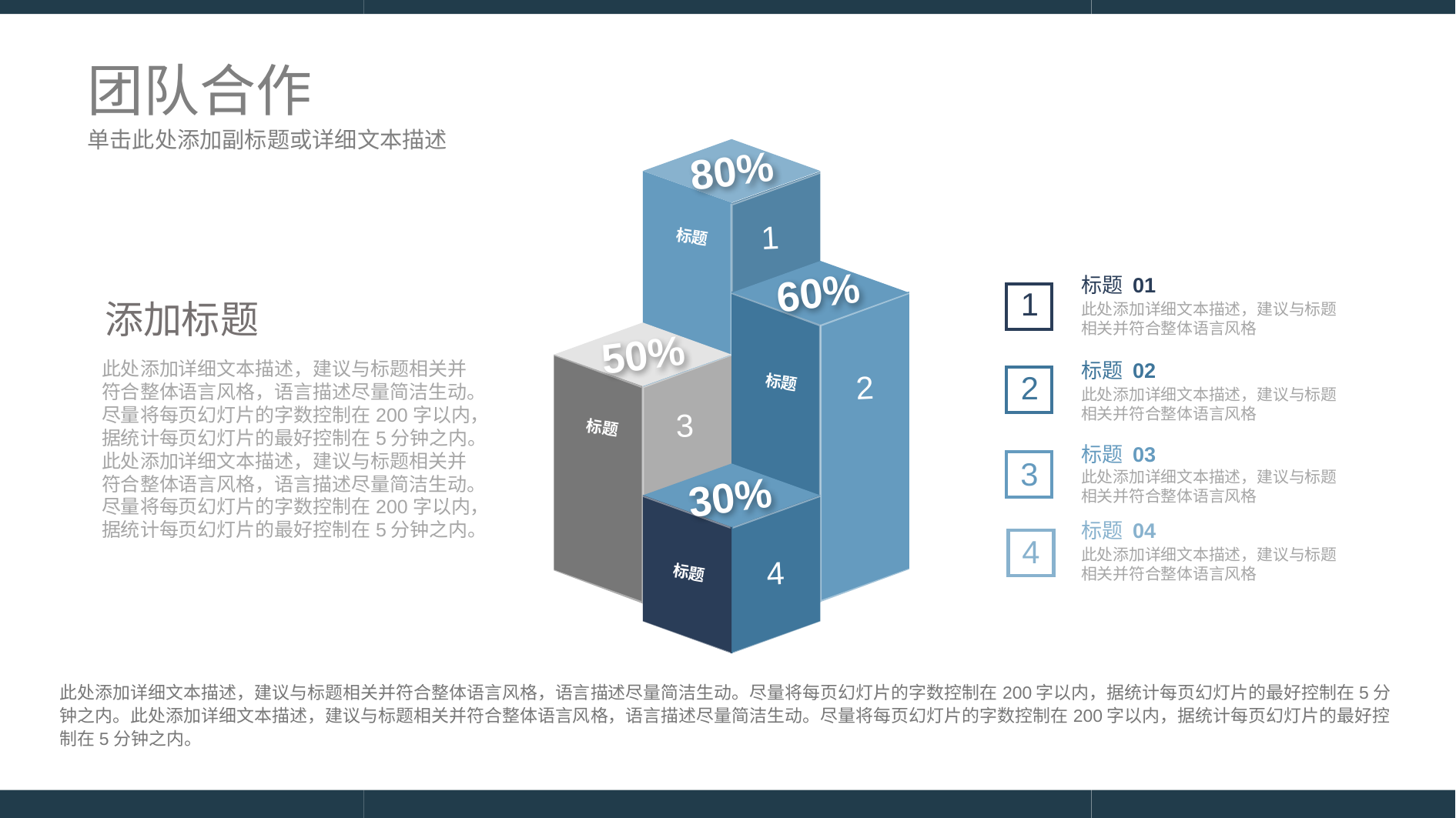

团队合作
单击此处添加副标题或详细文本描述
80%

1
标题
60%

2
标题

标题 01
1

此处添加详细文本描述，建议与标题相关并符合整体语言风格
添加标题
50%

3
标题

此处添加详细文本描述，建议与标题相关并符合整体语言风格，语言描述尽量简洁生动。尽量将每页幻灯片的字数控制在200字以内，据统计每页幻灯片的最好控制在5分钟之内。此处添加详细文本描述，建议与标题相关并符合整体语言风格，语言描述尽量简洁生动。尽量将每页幻灯片的字数控制在200字以内，据统计每页幻灯片的最好控制在5分钟之内。
标题 02
2

此处添加详细文本描述，建议与标题相关并符合整体语言风格
标题 03
3

此处添加详细文本描述，建议与标题相关并符合整体语言风格

30%

4
标题

标题 04
4

此处添加详细文本描述，建议与标题相关并符合整体语言风格
此处添加详细文本描述，建议与标题相关并符合整体语言风格，语言描述尽量简洁生动。尽量将每页幻灯片的字数控制在200字以内，据统计每页幻灯片的最好控制在5分钟之内。此处添加详细文本描述，建议与标题相关并符合整体语言风格，语言描述尽量简洁生动。尽量将每页幻灯片的字数控制在200字以内，据统计每页幻灯片的最好控制在5分钟之内。